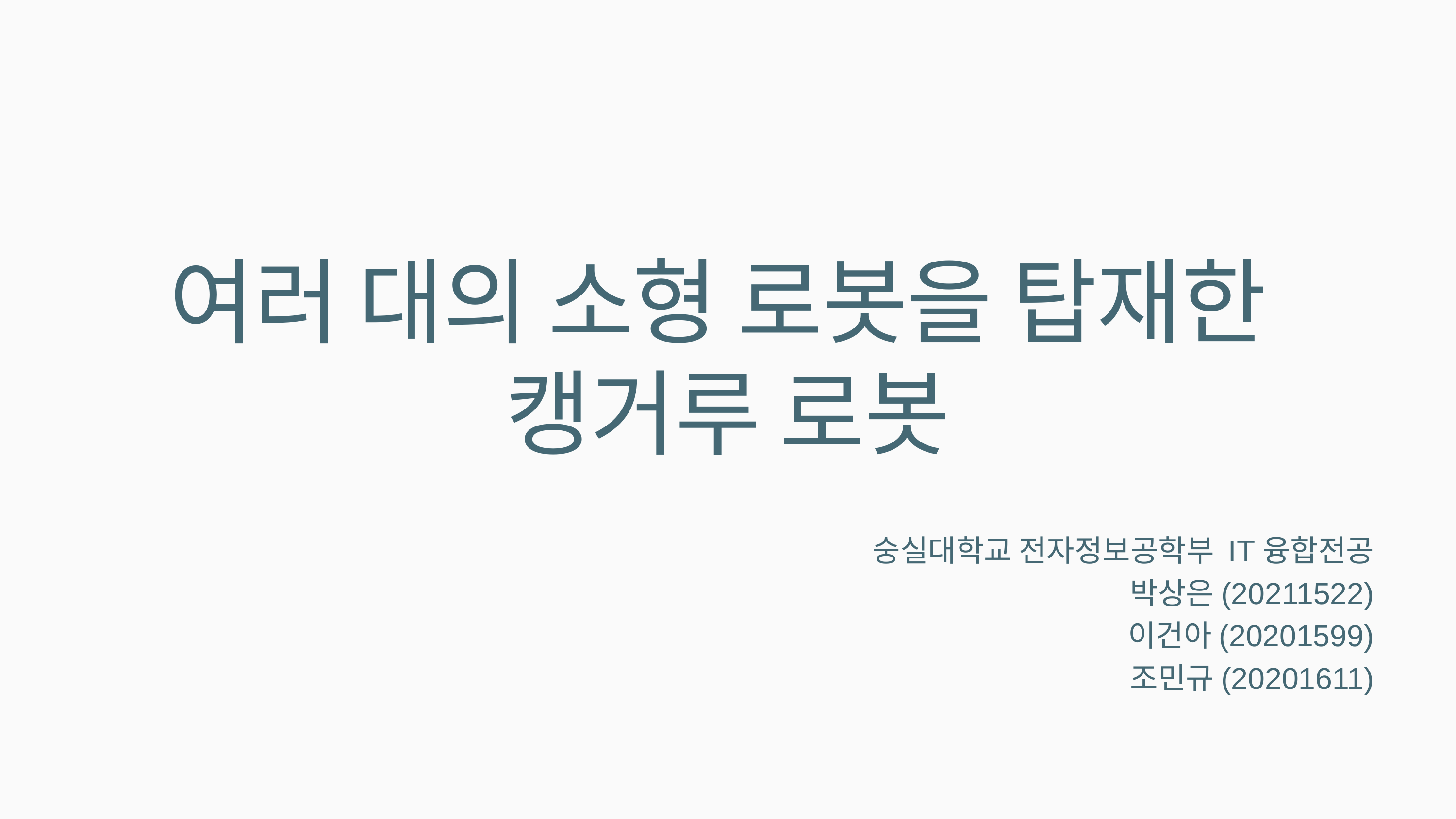

여러 대의 소형 로봇을 탑재한
캥거루 로봇
숭실대학교 전자정보공학부 IT융합전공
박상은(20211522)
이건아(20201599)
조민규(20201611)